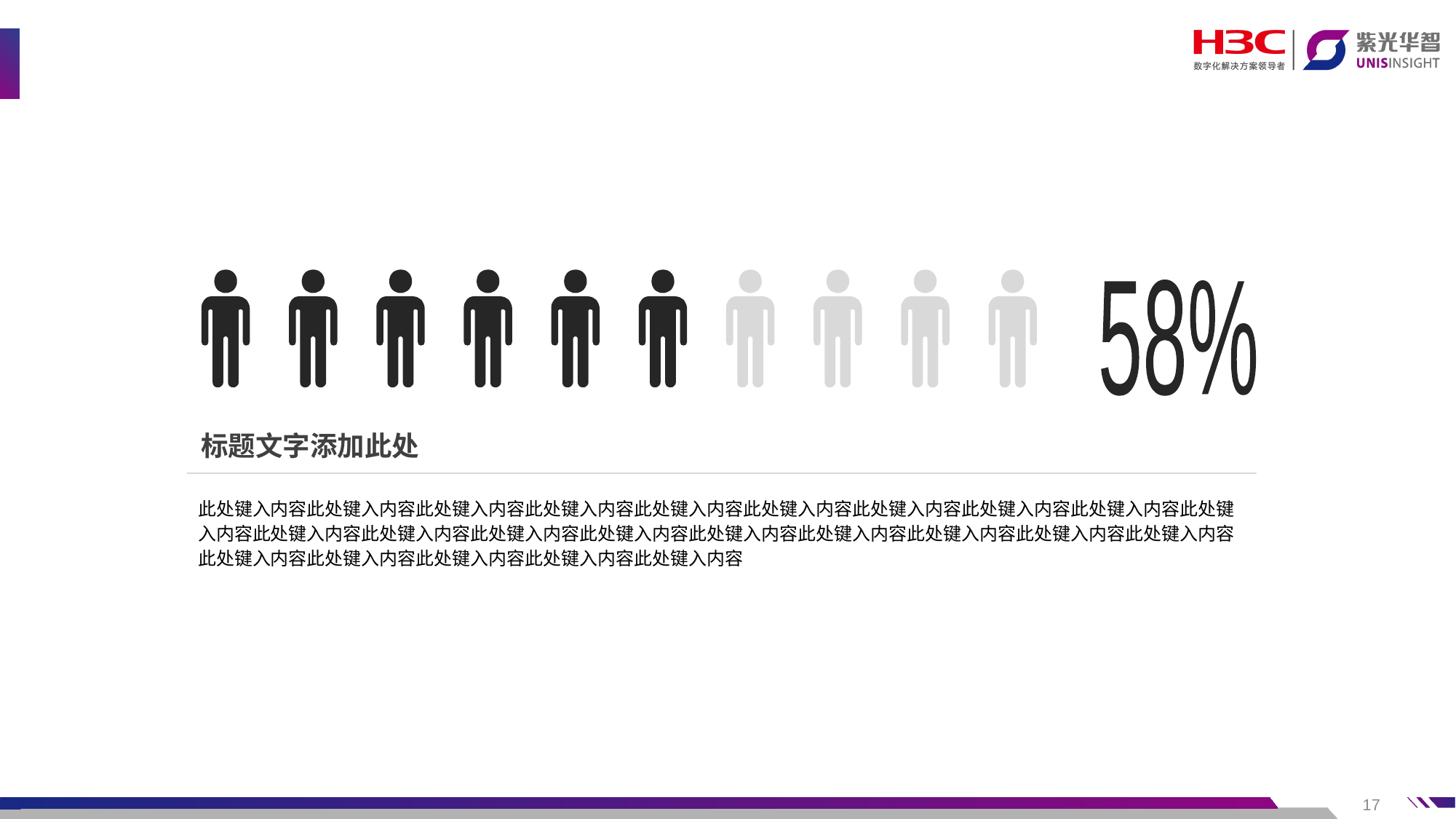

#

58%
标题文字添加此处
此处键入内容此处键入内容此处键入内容此处键入内容此处键入内容此处键入内容此处键入内容此处键入内容此处键入内容此处键入内容此处键入内容此处键入内容此处键入内容此处键入内容此处键入内容此处键入内容此处键入内容此处键入内容此处键入内容此处键入内容此处键入内容此处键入内容此处键入内容此处键入内容